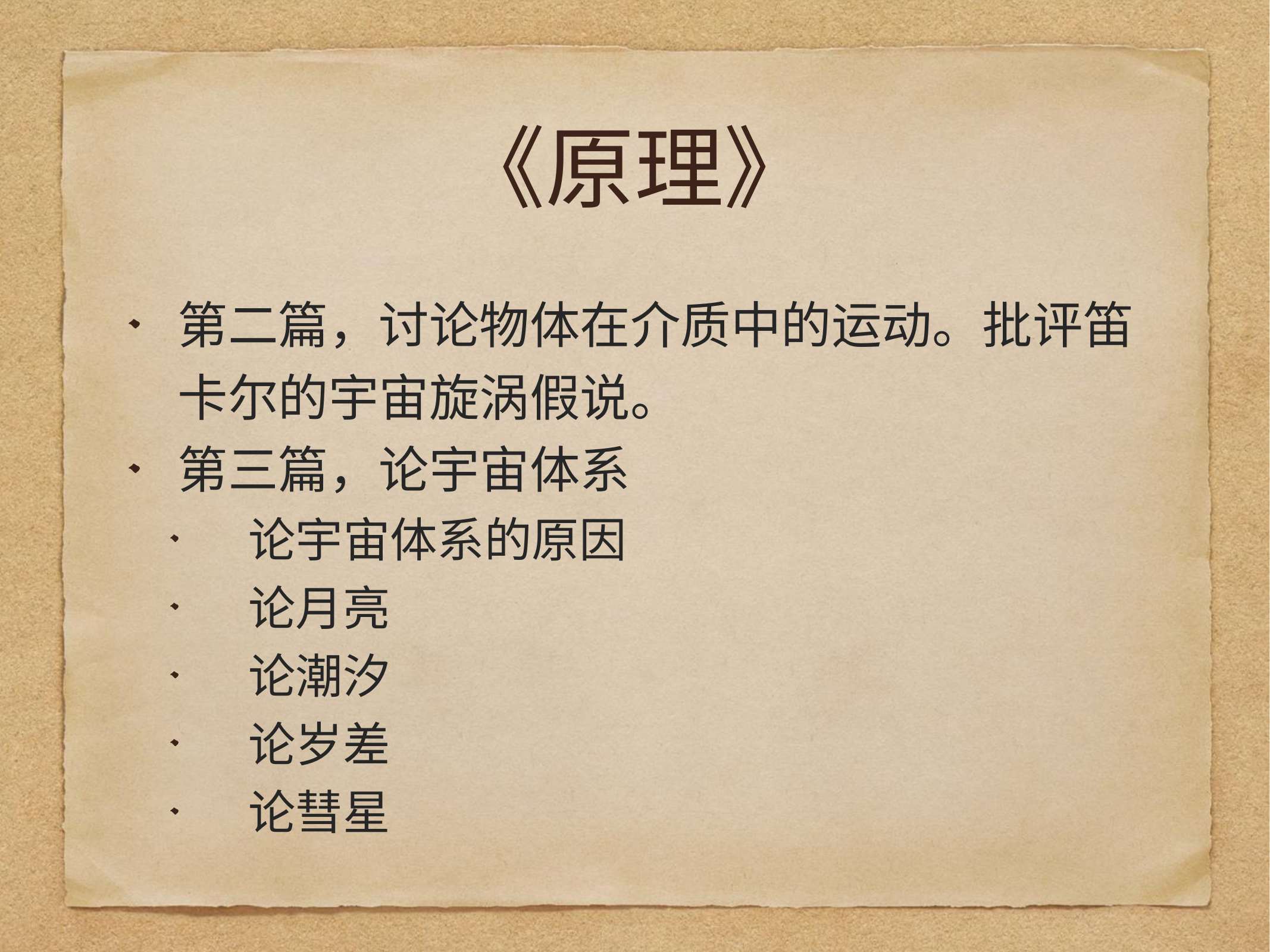

# 《原理》
第二篇，讨论物体在介质中的运动。批评笛卡尔的宇宙旋涡假说。
第三篇，论宇宙体系
    论宇宙体系的原因
    论月亮
    论潮汐
    论岁差
    论彗星